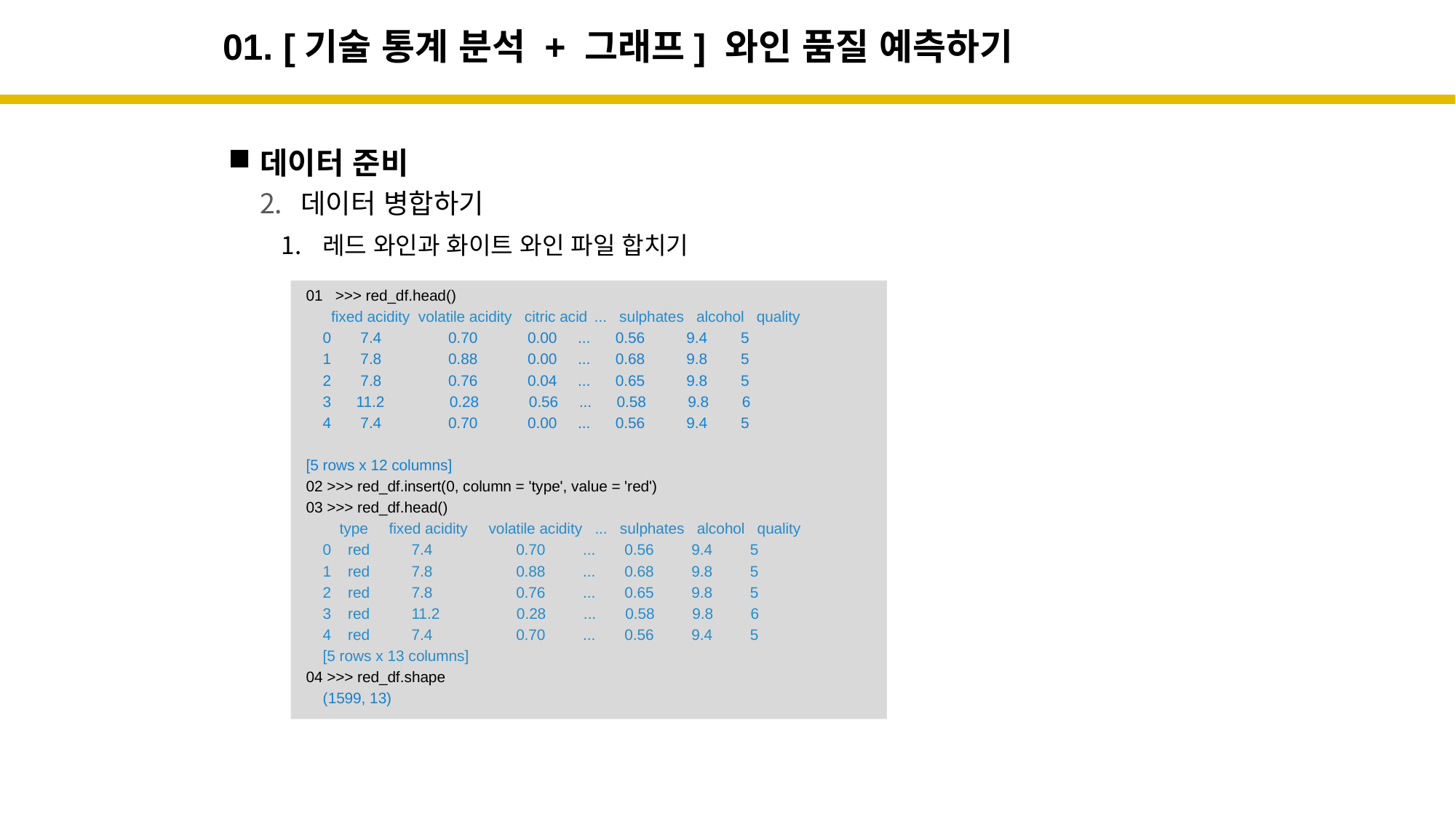

# 01. [기술 통계 분석 + 그래프] 와인 품질 예측하기
데이터 준비
데이터 병합하기
레드 와인과 화이트 와인 파일 합치기

01   >>> red_df.head()
      fixed acidity  volatile acidity   citric acid  ...   sulphates   alcohol   quality
    0       7.4                0.70            0.00     ...      0.56          9.4        5
    1       7.8                0.88            0.00     ...      0.68          9.8        5
    2       7.8                0.76            0.04     ...      0.65          9.8        5
    3      11.2                0.28            0.56     ...      0.58          9.8        6
    4       7.4                0.70            0.00     ...      0.56          9.4        5

[5 rows x 12 columns]
02 >>> red_df.insert(0, column = 'type', value = 'red')
03 >>> red_df.head()
        type     fixed acidity     volatile acidity   ...   sulphates   alcohol   quality
    0    red          7.4                    0.70         ...       0.56         9.4         5
    1    red          7.8                    0.88         ...       0.68         9.8         5
    2    red          7.8                    0.76         ...       0.65         9.8         5
    3    red          11.2                   0.28         ...       0.58         9.8         6
    4    red          7.4                    0.70         ...       0.56         9.4         5
    [5 rows x 13 columns]
04 >>> red_df.shape
    (1599, 13)